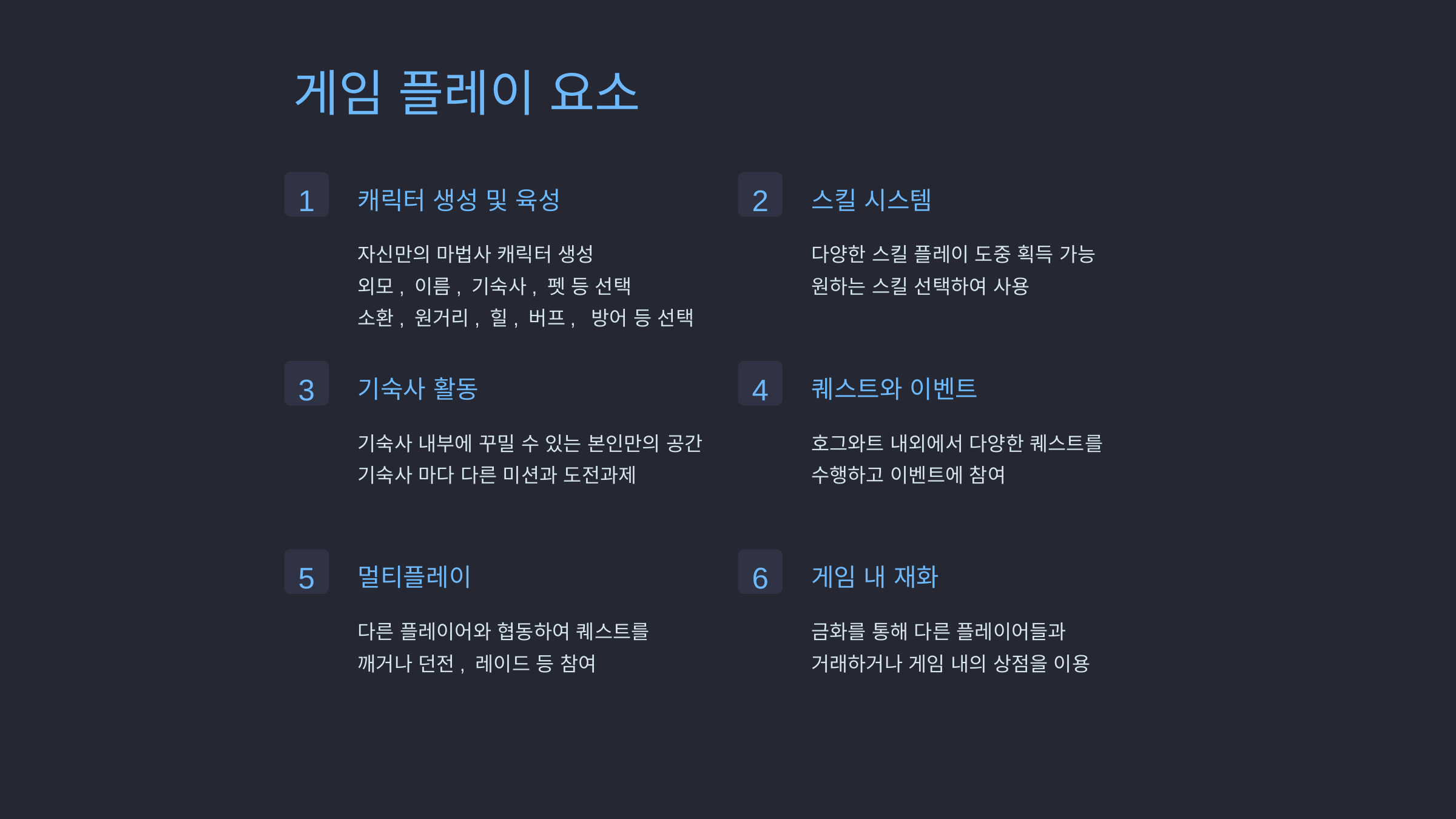

게임 플레이 요소

1
2
캐릭터 생성 및 육성
스킬 시스템
자신만의 마법사 캐릭터 생성
외모, 이름, 기숙사, 펫 등 선택
소환, 원거리, 힐, 버프,  방어 등 선택
다양한 스킬 플레이 도중 획득 가능
원하는 스킬 선택하여 사용

3
4
기숙사 활동
퀘스트와 이벤트
기숙사 내부에 꾸밀 수 있는 본인만의 공간
기숙사 마다 다른 미션과 도전과제
호그와트 내외에서 다양한 퀘스트를 수행하고 이벤트에 참여

5
6
멀티플레이
게임 내 재화
금화를 통해 다른 플레이어들과 거래하거나 게임 내의 상점을 이용

다른 플레이어와 협동하여 퀘스트를 깨거나 던전, 레이드 등 참여